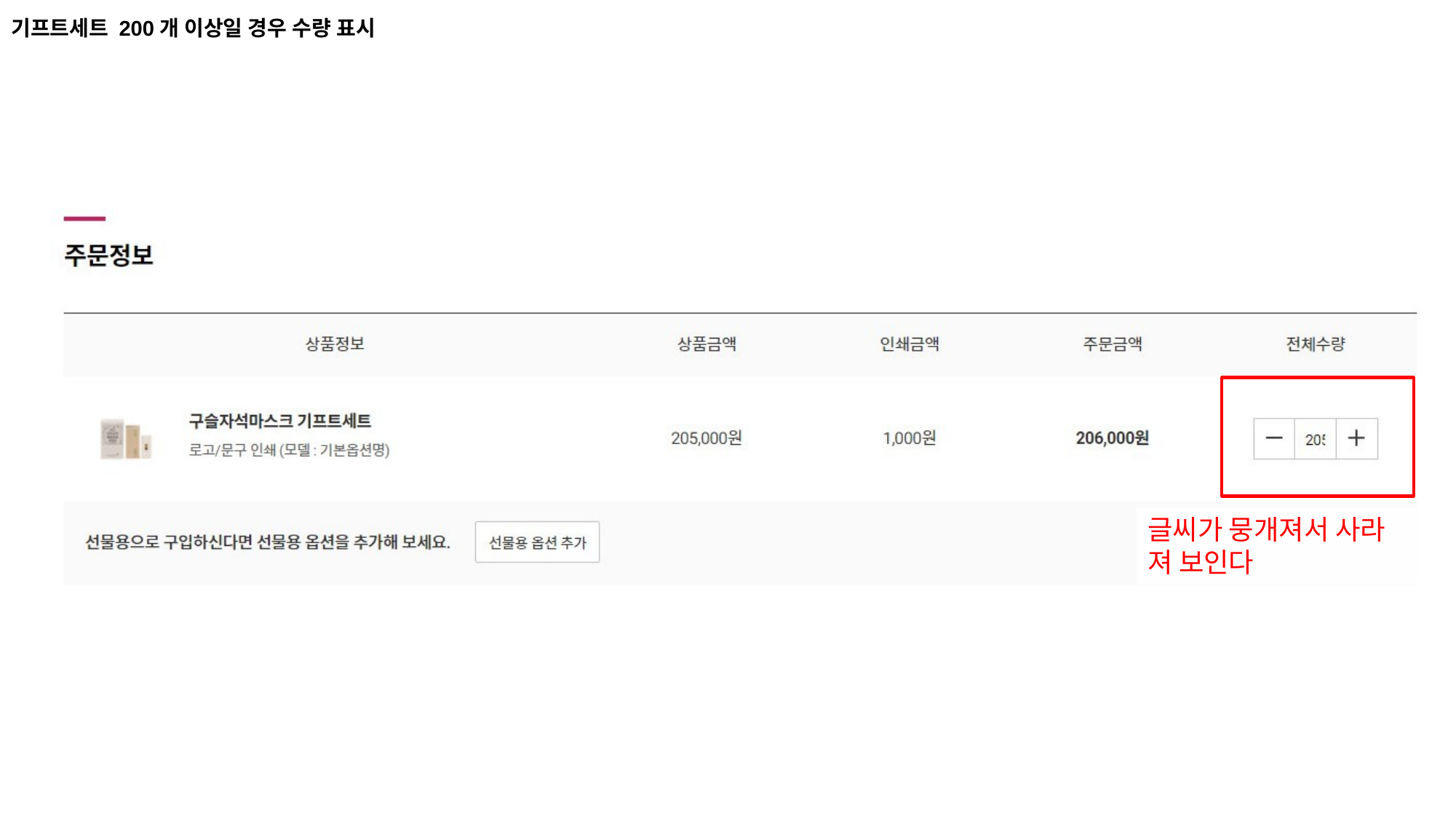

기프트세트 200개 이상일 경우 수량 표시

글씨가 뭉개져서 사라  져 보인다